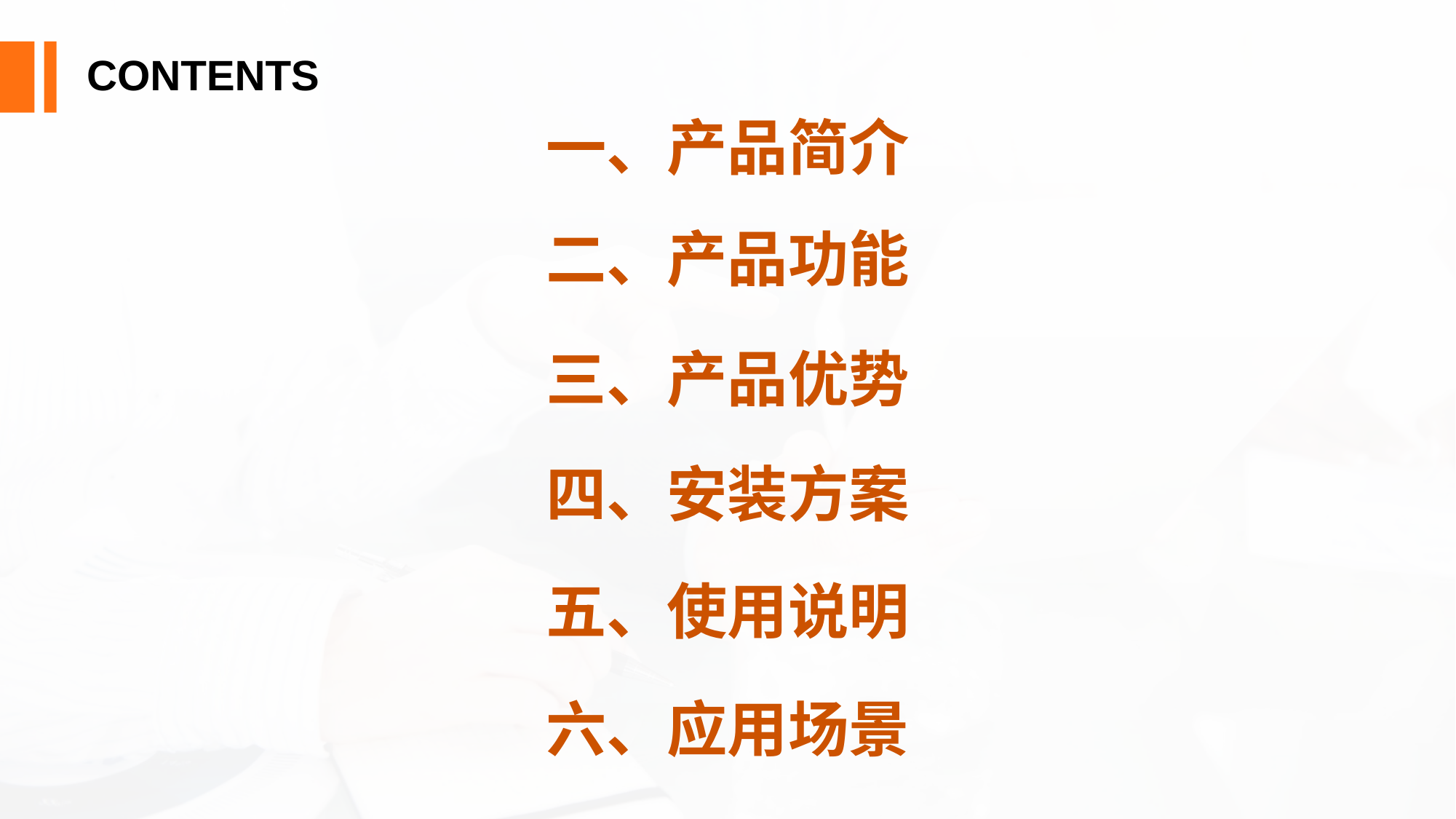

CONTENTS
一、产品简介
二、产品功能
三、产品优势
四、安装方案
五、使用说明
六、应用场景